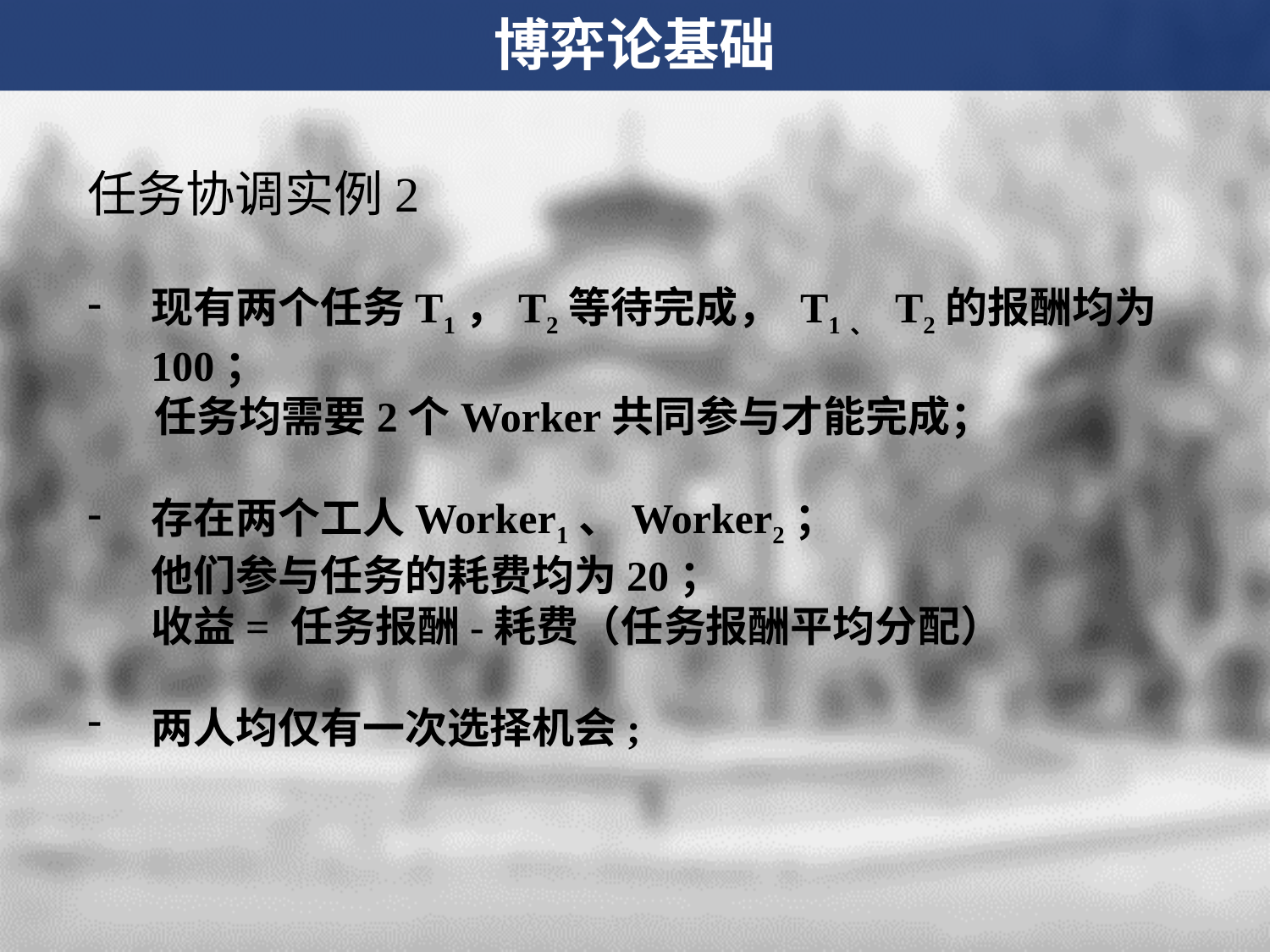

博弈论基础
任务协调实例2

现有两个任务T1，T2等待完成， T1、 T2的报酬均为100；
      任务均需要2个Worker共同参与才能完成；

存在两个工人Worker1、Worker2；
他们参与任务的耗费均为20；
收益= 任务报酬-耗费（任务报酬平均分配）

两人均仅有一次选择机会;